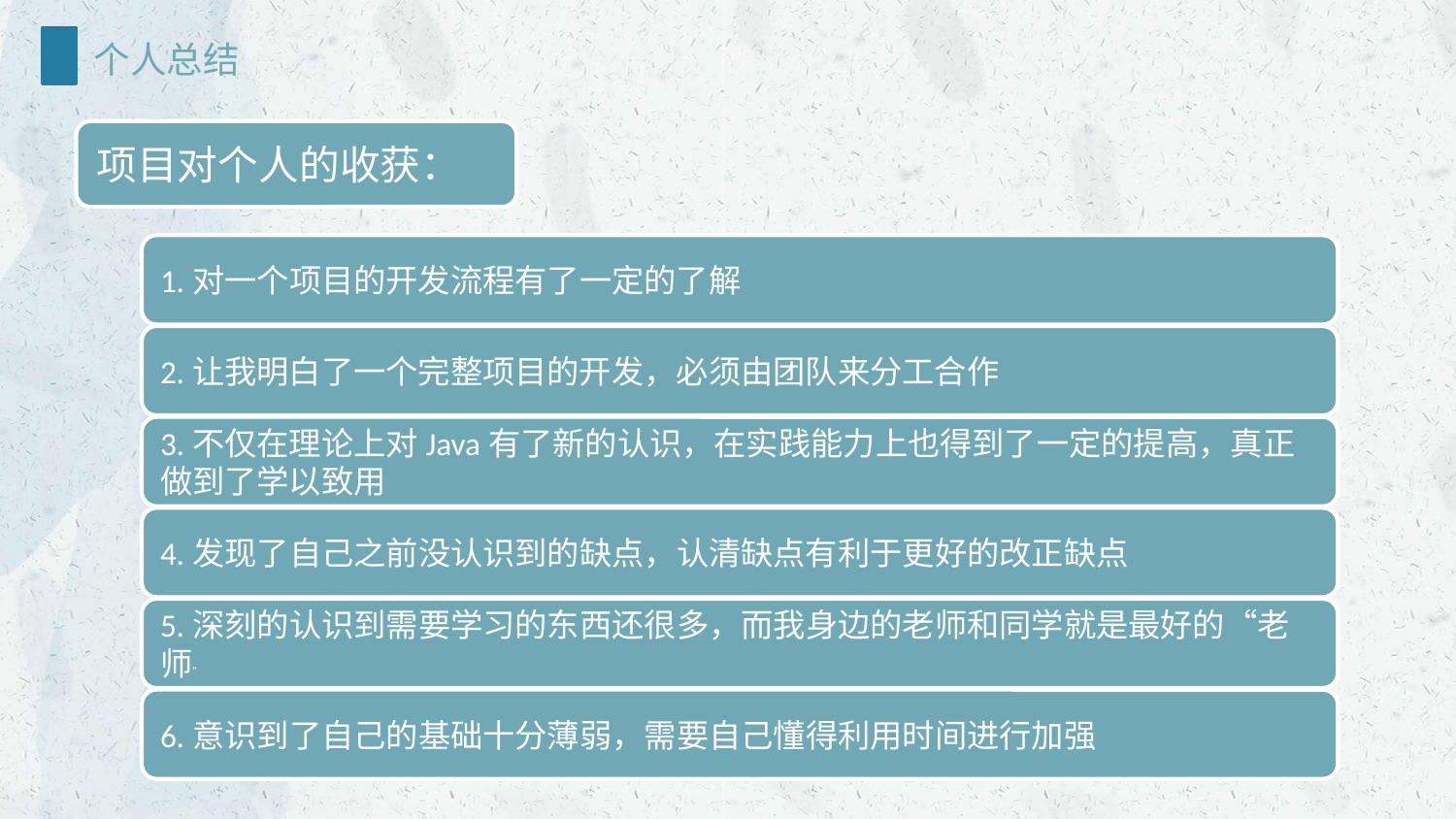

个人总结

项目对个人的收获：
1.对一个项目的开发流程有了一定的了解
2.让我明白了一个完整项目的开发，必须由团队来分工合作
3.不仅在理论上对Java有了新的认识，在实践能力上也得到了一定的提高，真正做到了学以致用
4.发现了自己之前没认识到的缺点，认清缺点有利于更好的改正缺点
5.深刻的认识到需要学习的东西还很多，而我身边的老师和同学就是最好的“老师”
6.意识到了自己的基础十分薄弱，需要自己懂得利用时间进行加强